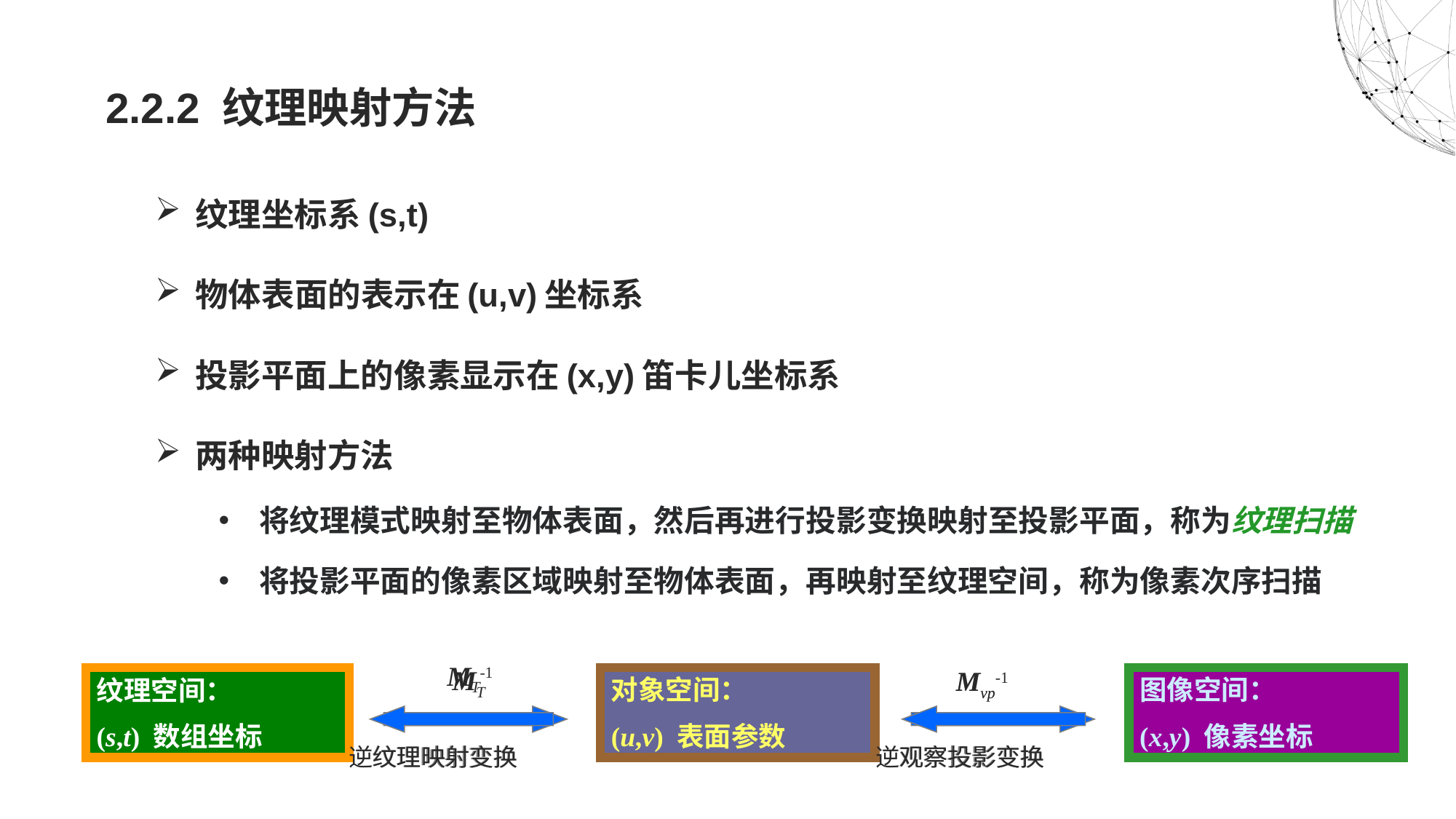

# 2.2.2 纹理映射方法
纹理坐标系(s,t)
物体表面的表示在(u,v)坐标系
投影平面上的像素显示在(x,y)笛卡儿坐标系
两种映射方法
将纹理模式映射至物体表面，然后再进行投影变换映射至投影平面，称为纹理扫描
将投影平面的像素区域映射至物体表面，再映射至纹理空间，称为像素次序扫描
MT-1

逆纹理映射变换
MT

纹理映射变换
Mvp-1

逆观察投影变换
Mvp

观察投影变换
对象空间：
(u,v) 表面参数
图像空间：
(x,y) 像素坐标
纹理空间：
(s,t) 数组坐标